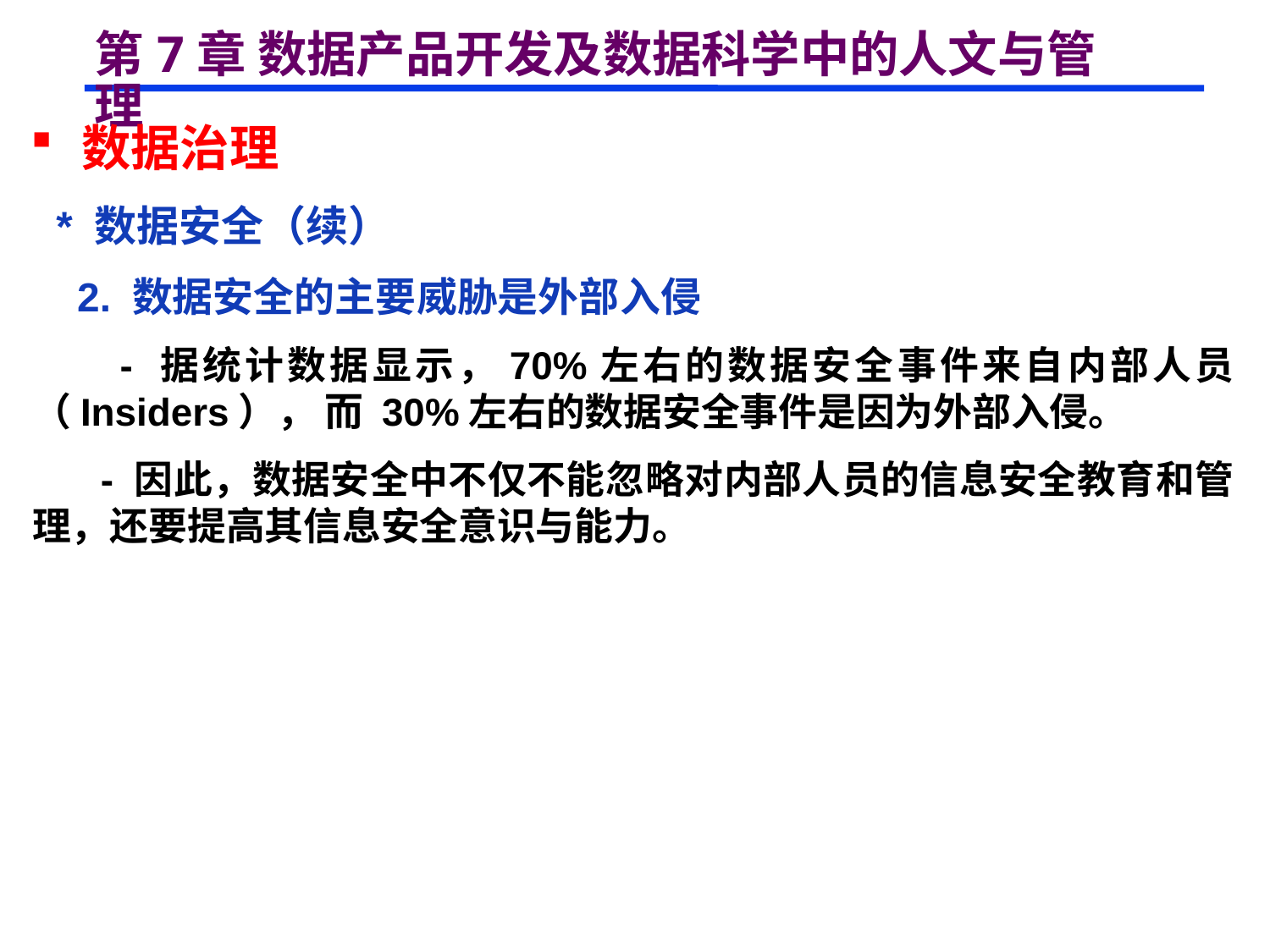

# 第7章 数据产品开发及数据科学中的人文与管理
 数据治理
  * 数据安全（续）
    2. 数据安全的主要威胁是外部入侵
      - 据统计数据显示，70%左右的数据安全事件来自内部人员（Insiders）， 而 30%左右的数据安全事件是因为外部入侵。
      - 因此，数据安全中不仅不能忽略对内部人员的信息安全教育和管理，还要提高其信息安全意识与能力。